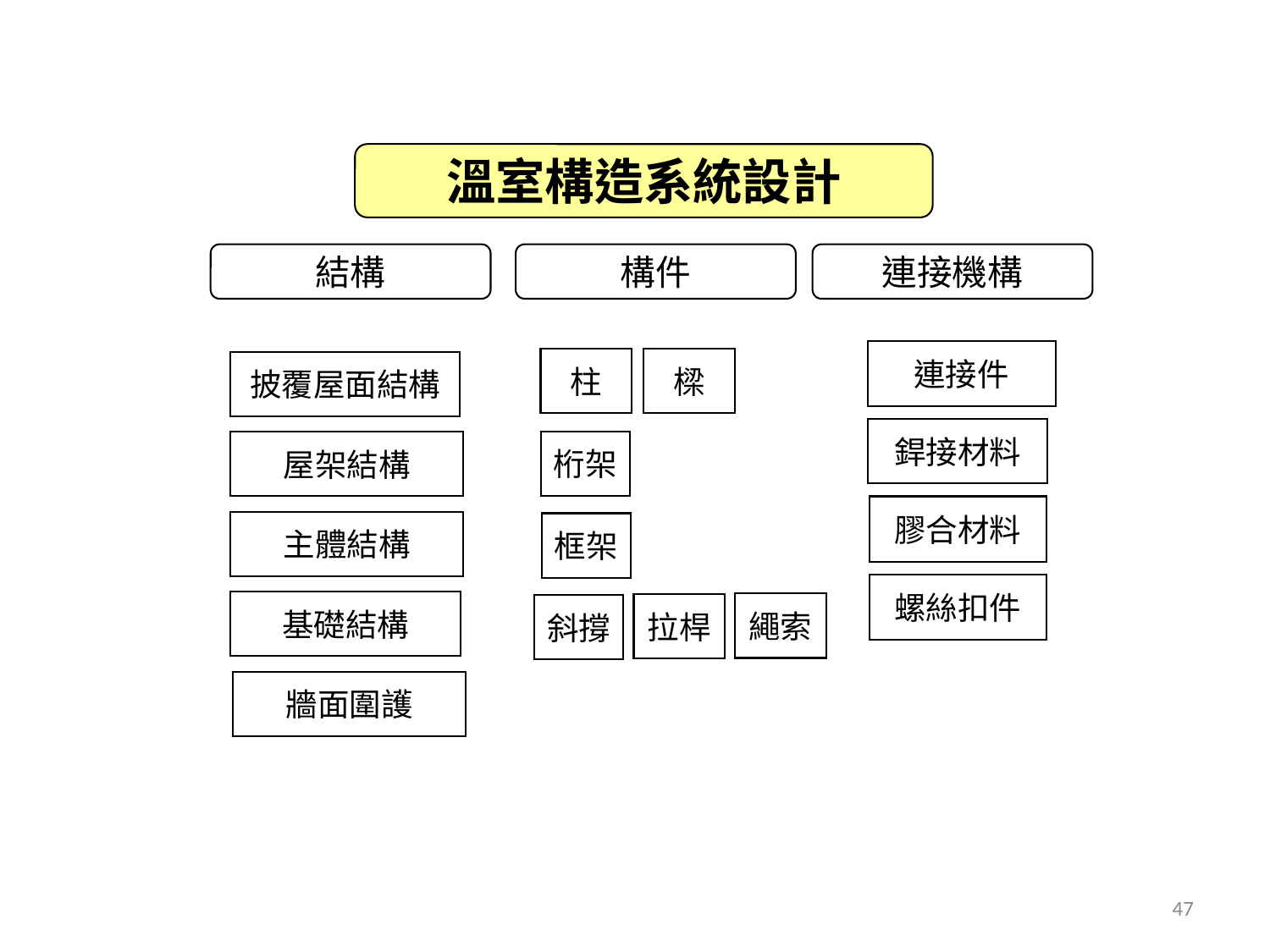

溫室構造系統設計
結構
構件
連接機構
連接件
樑
柱
披覆屋面結構
銲接材料
桁架
屋架結構
膠合材料
主體結構
框架
螺絲扣件
基礎結構
繩索
拉桿
斜撐
牆面圍護
47